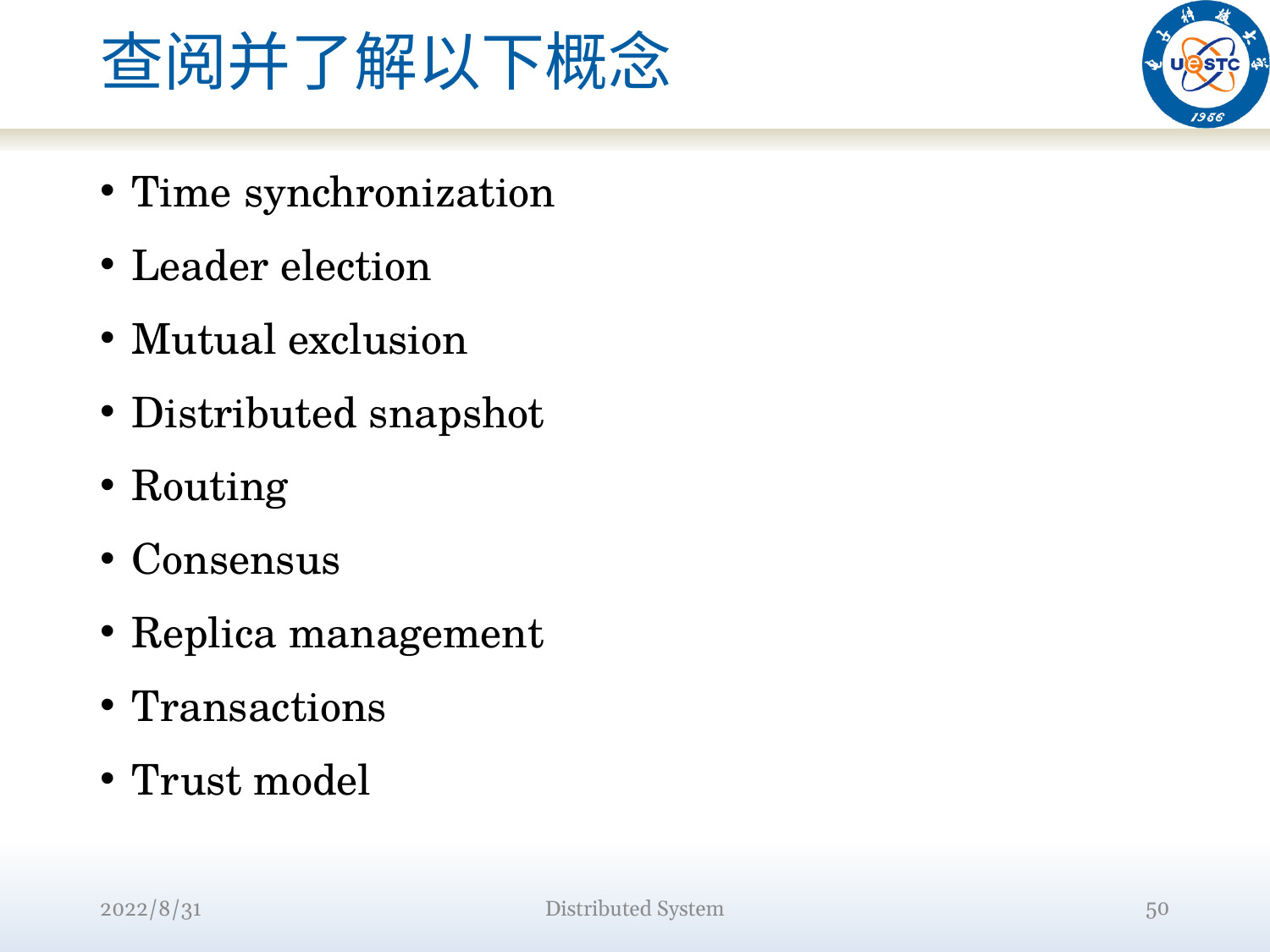

# 查阅并了解以下概念
Time synchronization
Leader election
Mutual exclusion
Distributed snapshot
Routing
Consensus
Replica management
Transactions
Trust model
2022/8/31
Distributed System
50